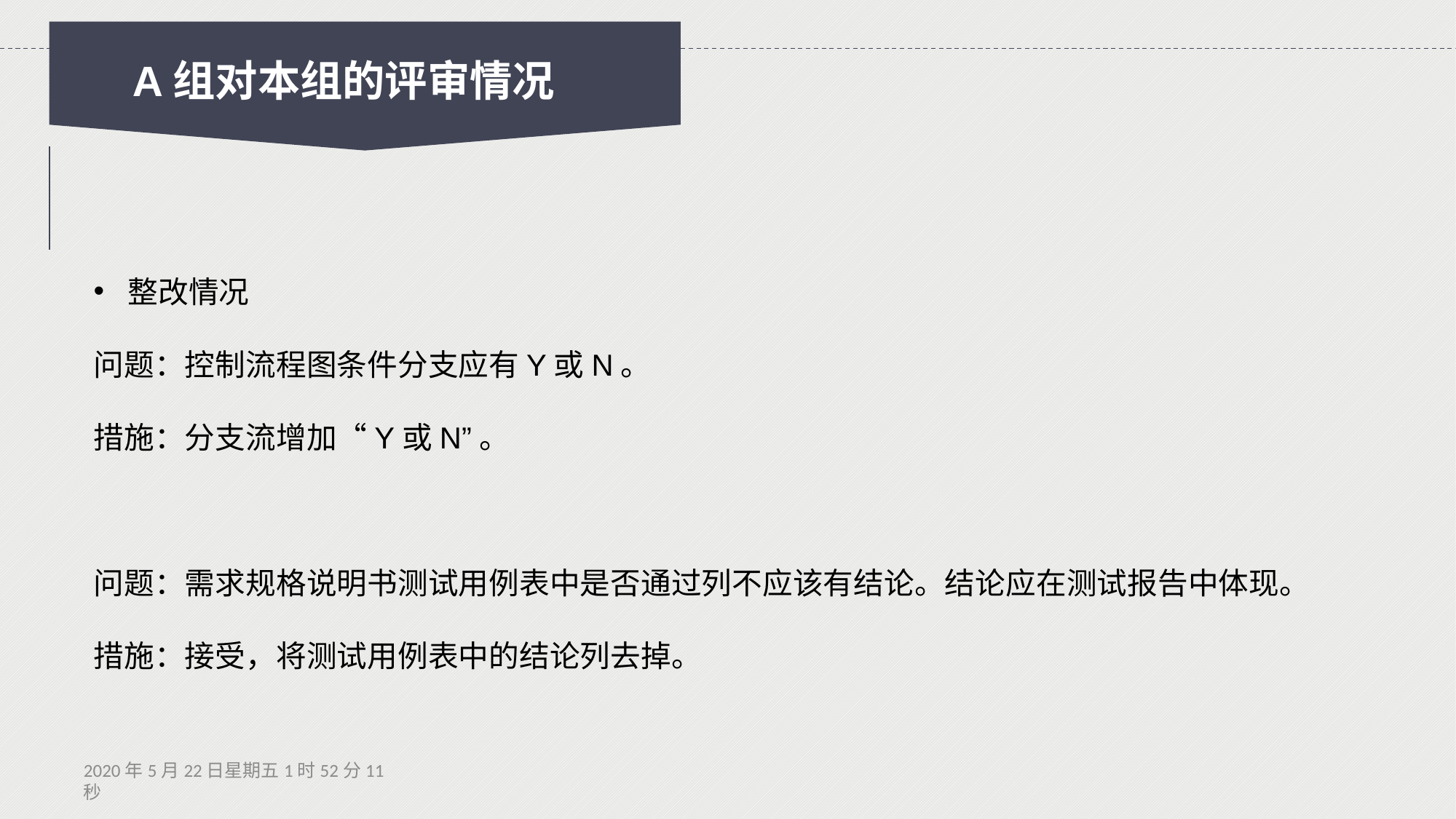

A组对本组的评审情况
整改情况
问题：控制流程图条件分支应有Y或N。
措施：分支流增加“Y或N”。

问题：需求规格说明书测试用例表中是否通过列不应该有结论。结论应在测试报告中体现。
措施：接受，将测试用例表中的结论列去掉。
2020年5月22日星期五1时52分11秒